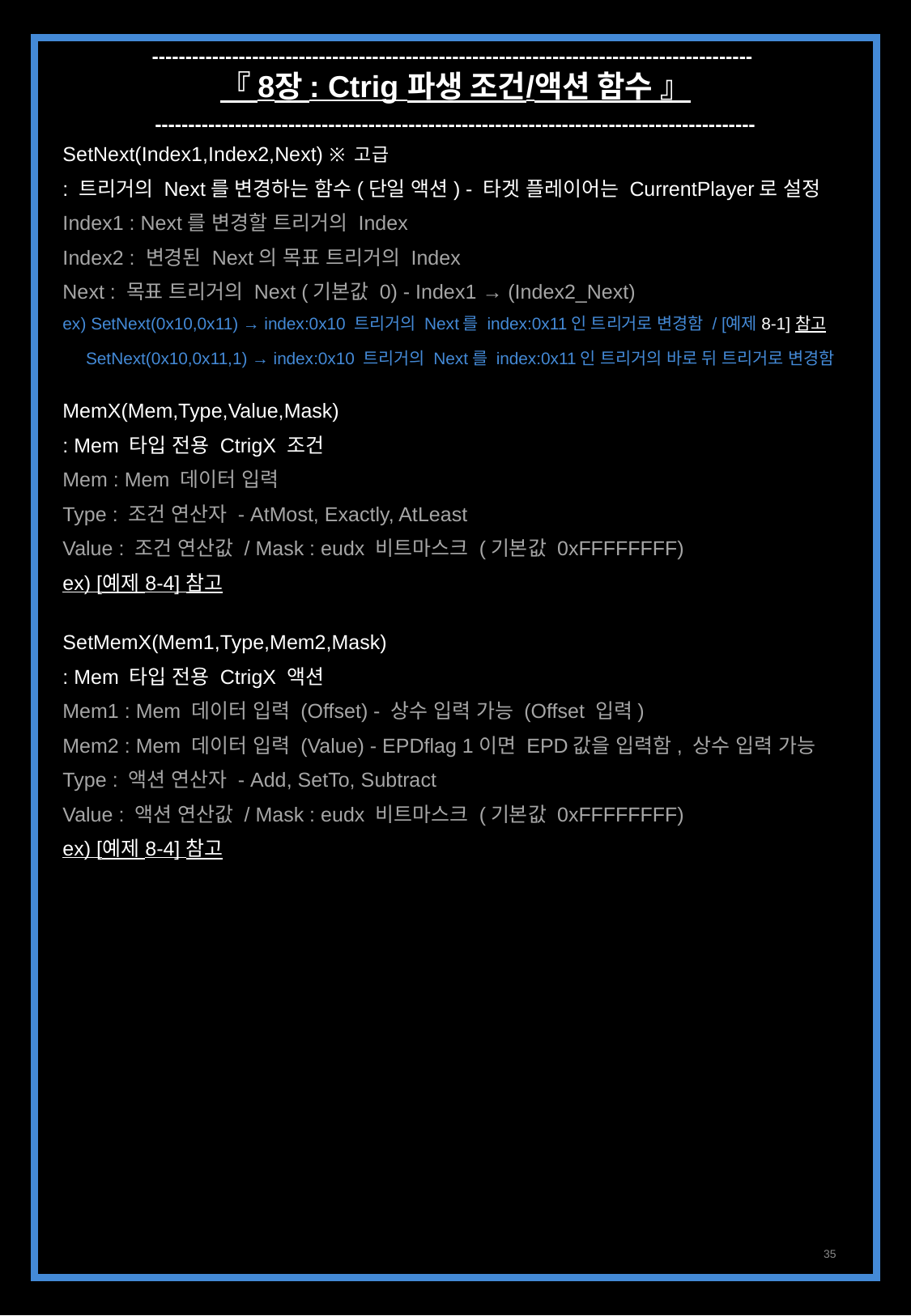

------------------------------------------------------------------------------------------
『 8장 : Ctrig 파생 조건/액션 함수 』
------------------------------------------------------------------------------------------

SetNext(Index1,Index2,Next) ※ 고급
: 트리거의 Next를 변경하는 함수(단일 액션) - 타겟 플레이어는 CurrentPlayer로 설정
Index1 : Next를 변경할 트리거의 Index
Index2 : 변경된 Next의 목표 트리거의 Index
Next : 목표 트리거의 Next (기본값 0) - Index1 → (Index2_Next)
ex) SetNext(0x10,0x11) → index:0x10 트리거의 Next를 index:0x11인 트리거로 변경함 / [예제 8-1] 참고
     SetNext(0x10,0x11,1) → index:0x10 트리거의 Next를 index:0x11인 트리거의 바로 뒤 트리거로 변경함

MemX(Mem,Type,Value,Mask)
: Mem 타입 전용 CtrigX 조건
Mem : Mem 데이터 입력
Type : 조건 연산자 - AtMost, Exactly, AtLeast
Value : 조건 연산값 / Mask : eudx 비트마스크 (기본값 0xFFFFFFFF)
ex) [예제 8-4] 참고

SetMemX(Mem1,Type,Mem2,Mask)
: Mem 타입 전용 CtrigX 액션
Mem1 : Mem 데이터 입력 (Offset) - 상수 입력 가능 (Offset 입력)
Mem2 : Mem 데이터 입력 (Value) - EPDflag 1이면 EPD값을 입력함, 상수 입력 가능
Type : 액션 연산자 - Add, SetTo, Subtract
Value : 액션 연산값 / Mask : eudx 비트마스크 (기본값 0xFFFFFFFF)
ex) [예제 8-4] 참고
35